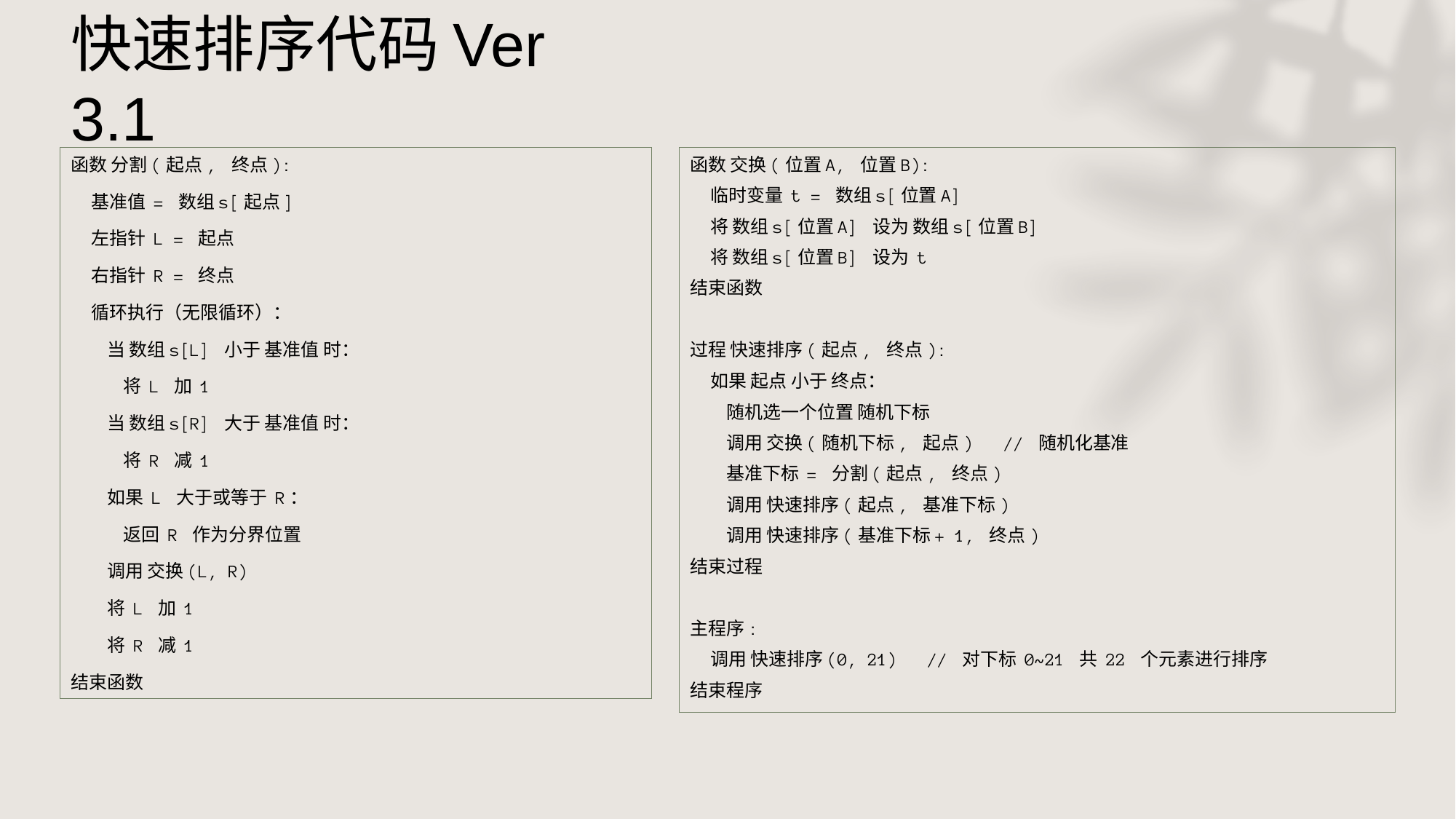

# 快速排序代码Ver 3.1
函数 分割(起点, 终点):
    基准值 = 数组s[起点]
    左指针 L = 起点
    右指针 R = 终点
    循环执行（无限循环）：
        当 数组s[L] 小于 基准值 时：
            将 L 加 1
        当 数组s[R] 大于 基准值 时：
            将 R 减 1
        如果 L 大于或等于 R：
            返回 R 作为分界位置
        调用 交换(L, R)
        将 L 加 1
        将 R 减 1
结束函数

函数 交换(位置A, 位置B):
    临时变量 t = 数组s[位置A]
    将 数组s[位置A] 设为 数组s[位置B]
    将 数组s[位置B] 设为 t
结束函数

过程 快速排序(起点, 终点):
    如果 起点 小于 终点：
        随机选一个位置 随机下标
        调用 交换(随机下标, 起点)   // 随机化基准
        基准下标 = 分割(起点, 终点)
        调用 快速排序(起点, 基准下标)
        调用 快速排序(基准下标+ 1, 终点)
结束过程

主程序:
    调用 快速排序(0, 21)   // 对下标 0~21 共 22 个元素进行排序
结束程序